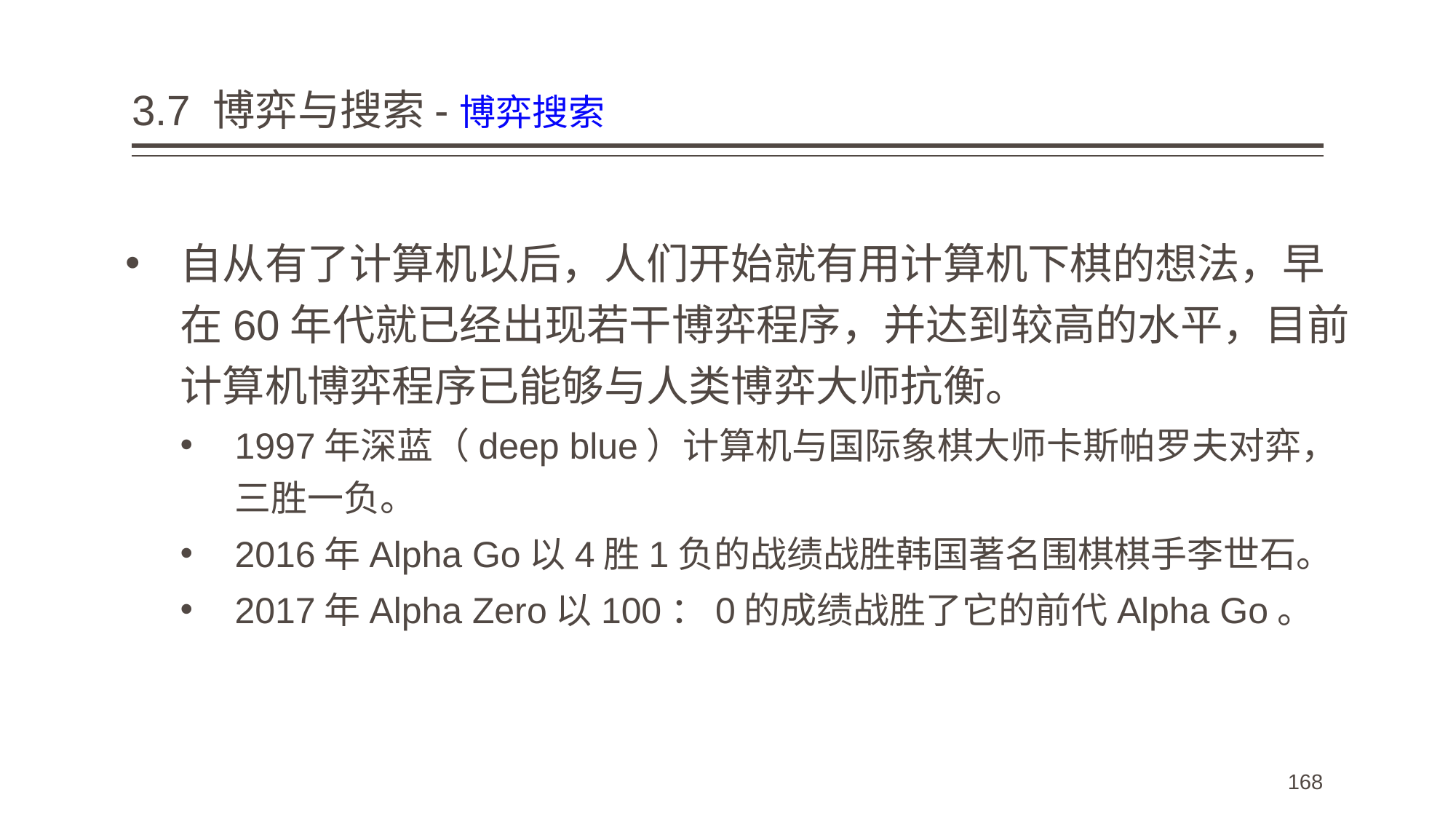

# 3.7 博弈与搜索-博弈搜索
自从有了计算机以后，人们开始就有用计算机下棋的想法，早在60年代就已经出现若干博弈程序，并达到较高的水平，目前计算机博弈程序已能够与人类博弈大师抗衡。
1997年深蓝（deep blue）计算机与国际象棋大师卡斯帕罗夫对弈，三胜一负。
2016年Alpha Go以4胜1负的战绩战胜韩国著名围棋棋手李世石。
2017年Alpha Zero以100：0的成绩战胜了它的前代Alpha Go。
168